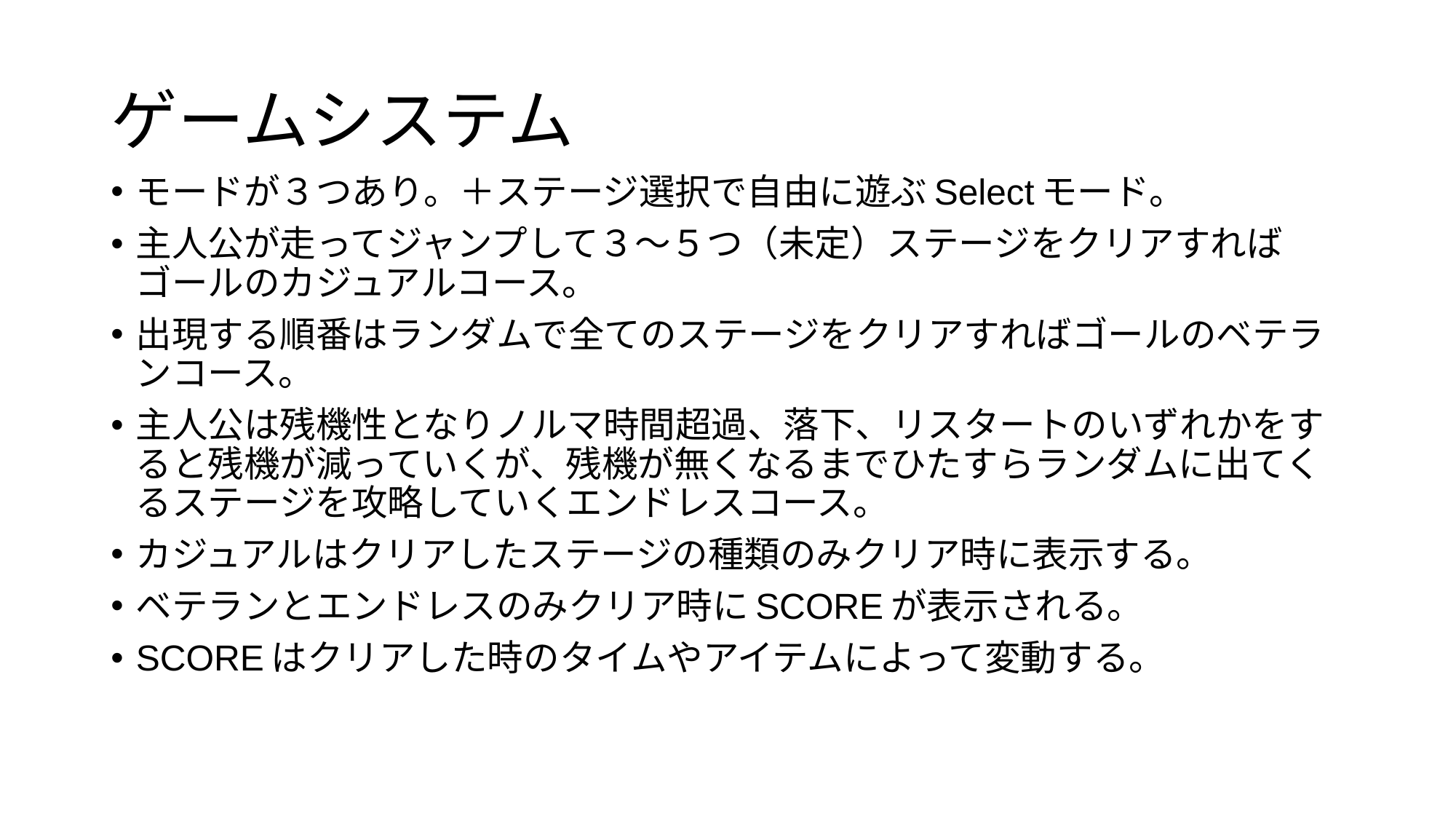

# ゲームシステム
モードが３つあり。＋ステージ選択で自由に遊ぶSelectモード。
主人公が走ってジャンプして３～５つ（未定）ステージをクリアすればゴールのカジュアルコース。
出現する順番はランダムで全てのステージをクリアすればゴールのベテランコース。
主人公は残機性となりノルマ時間超過、落下、リスタートのいずれかをすると残機が減っていくが、残機が無くなるまでひたすらランダムに出てくるステージを攻略していくエンドレスコース。
カジュアルはクリアしたステージの種類のみクリア時に表示する。
ベテランとエンドレスのみクリア時にSCOREが表示される。
SCOREはクリアした時のタイムやアイテムによって変動する。